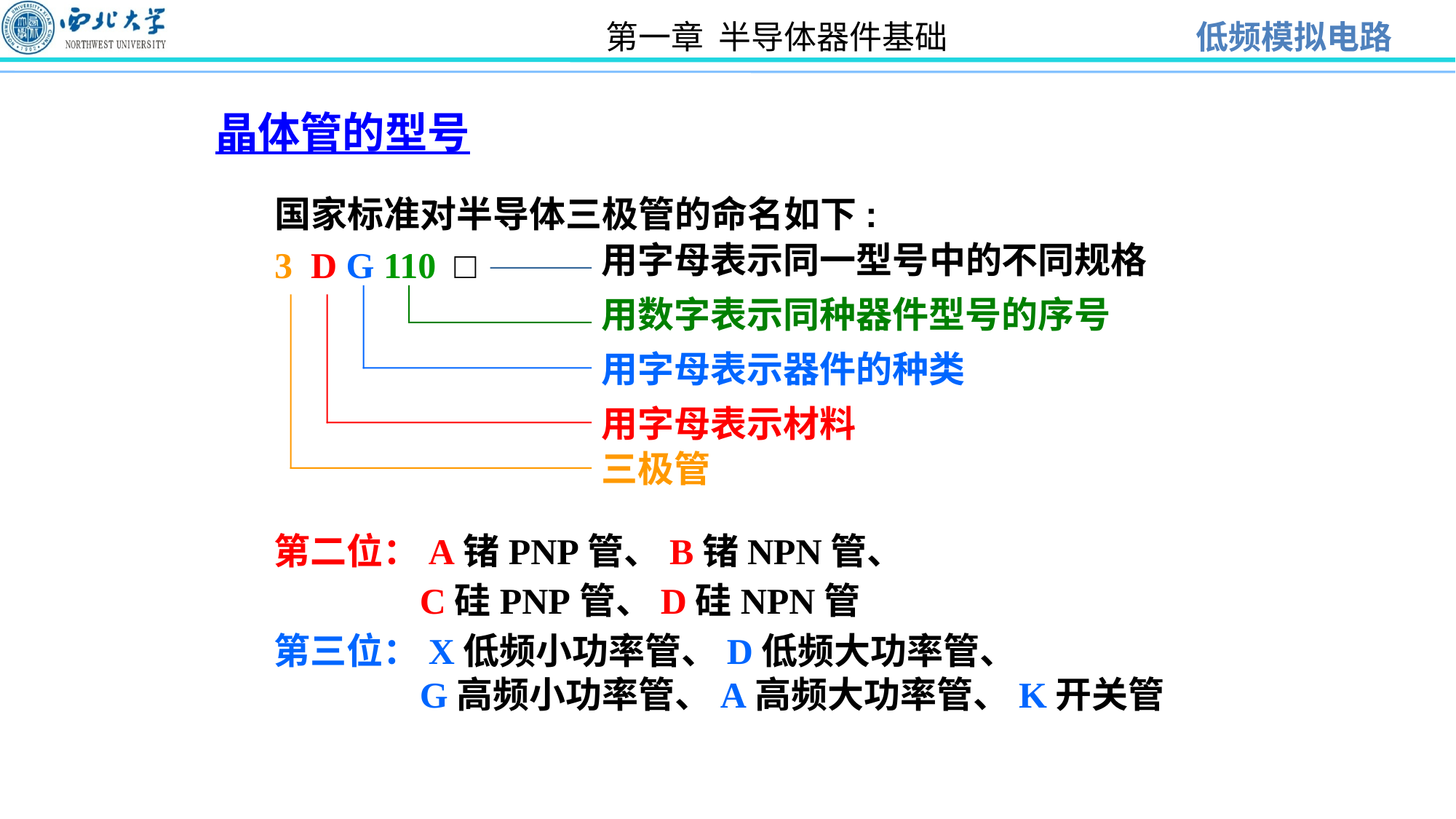

晶体管的型号
国家标准对半导体三极管的命名如下:
3  D G 110  □

用字母表示同一型号中的不同规格

用数字表示同种器件型号的序号

用字母表示器件的种类

用字母表示材料

三极管

第二位：A锗PNP管、B锗NPN管、
                C硅PNP管、D硅NPN管
第三位：X低频小功率管、D低频大功率管、
                G高频小功率管、A高频大功率管、K开关管
36